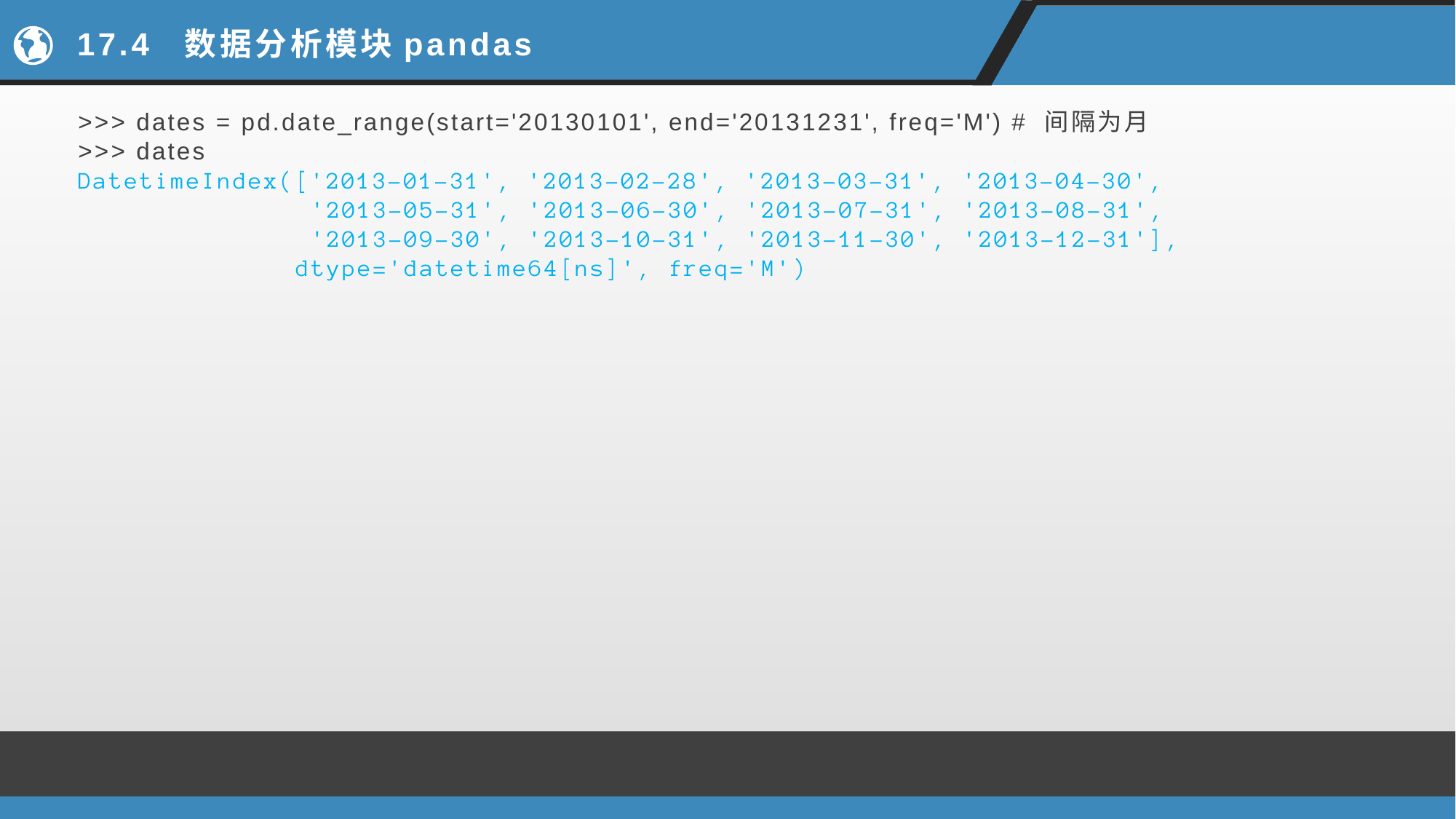

# 17.4  数据分析模块pandas

>>> dates = pd.date_range(start='20130101', end='20131231', freq='M') # 间隔为月
>>> dates
DatetimeIndex(['2013-01-31', '2013-02-28', '2013-03-31', '2013-04-30',
               '2013-05-31', '2013-06-30', '2013-07-31', '2013-08-31',
               '2013-09-30', '2013-10-31', '2013-11-30', '2013-12-31'],
              dtype='datetime64[ns]', freq='M')